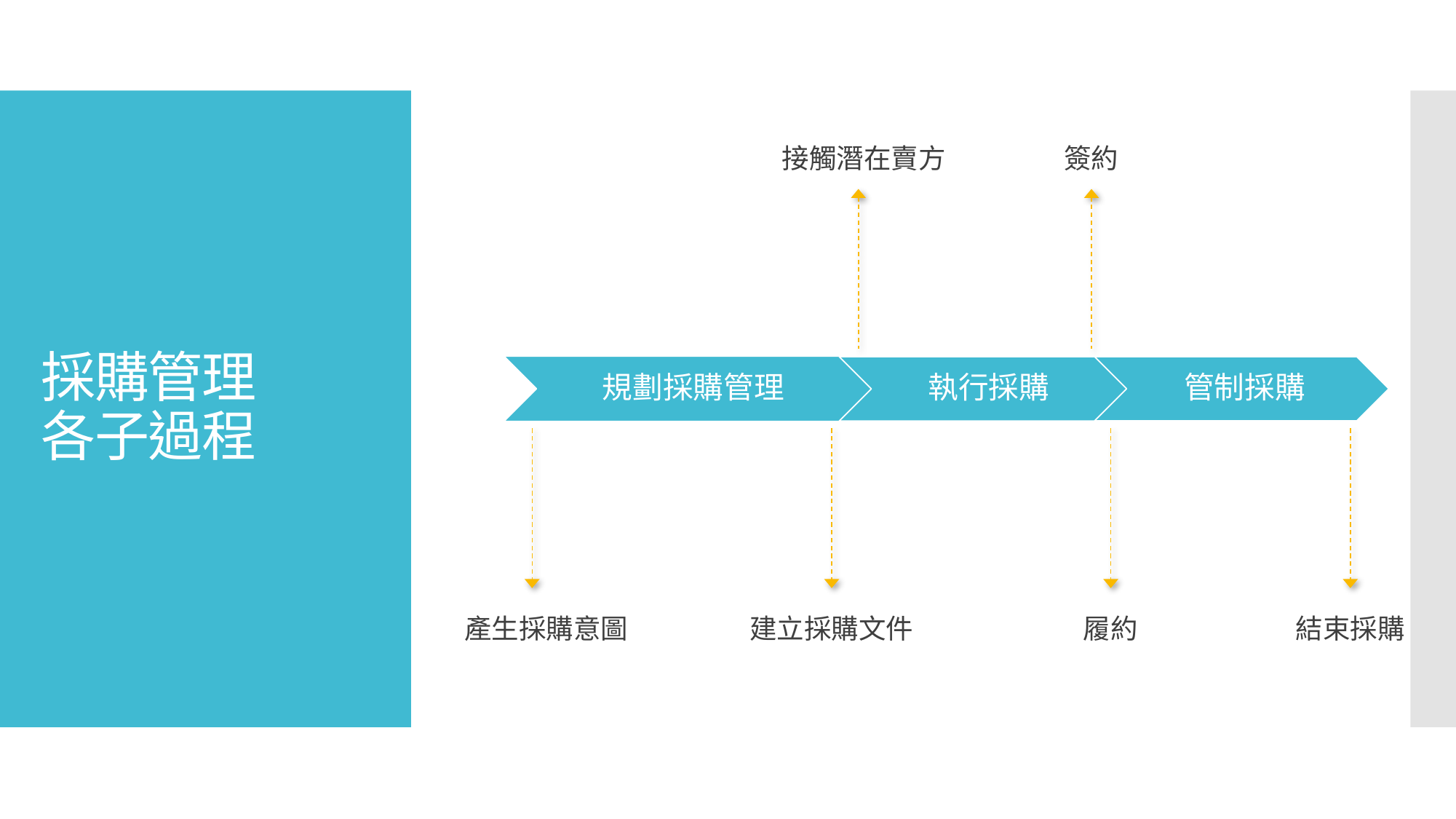

規劃採購管理
執行採購
管制採購
接觸潛在賣方
簽約
產生採購意圖
建立採購文件
履約
結束採購
# 採購管理 各子過程